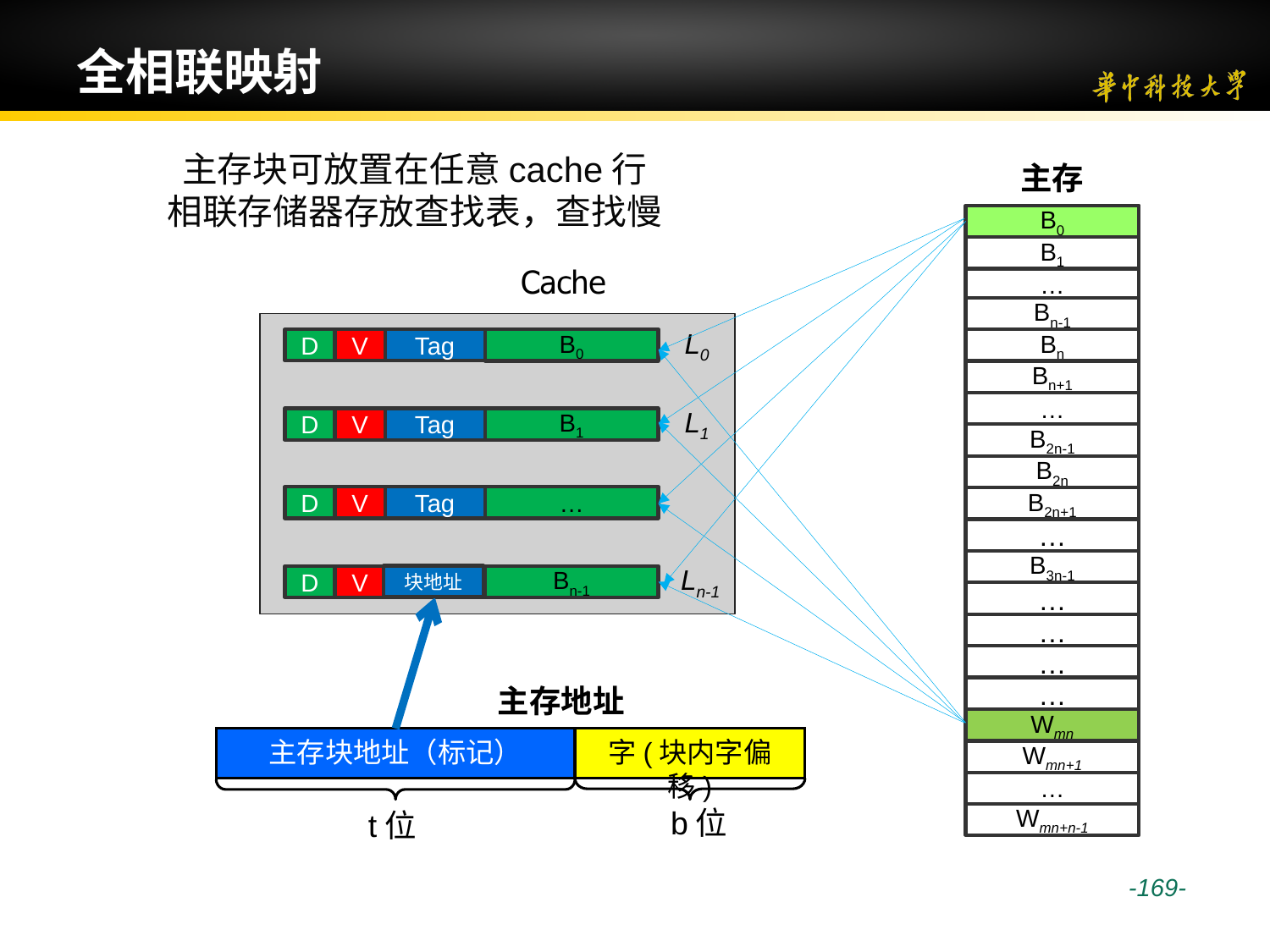

# 全相联映射
主存块可放置在任意cache行
相联存储器存放查找表，查找慢
主存
B0

B1
Cache
…
Bn-1

L0
D
D
D
D
V
V
V
V
Tag
Tag
Tag

B0
Bn

Bn+1
…
L1
B1

B2n-1
B2n
…
B2n+1

…
B3n-1
Ln-1
块地址
Bn-1

…
…
…
主存地址

主存块地址（标记）
字(块内字偏移)
b位
t位
…
Wmn
Wmn+1
…
Wmn+n-1
 -169-